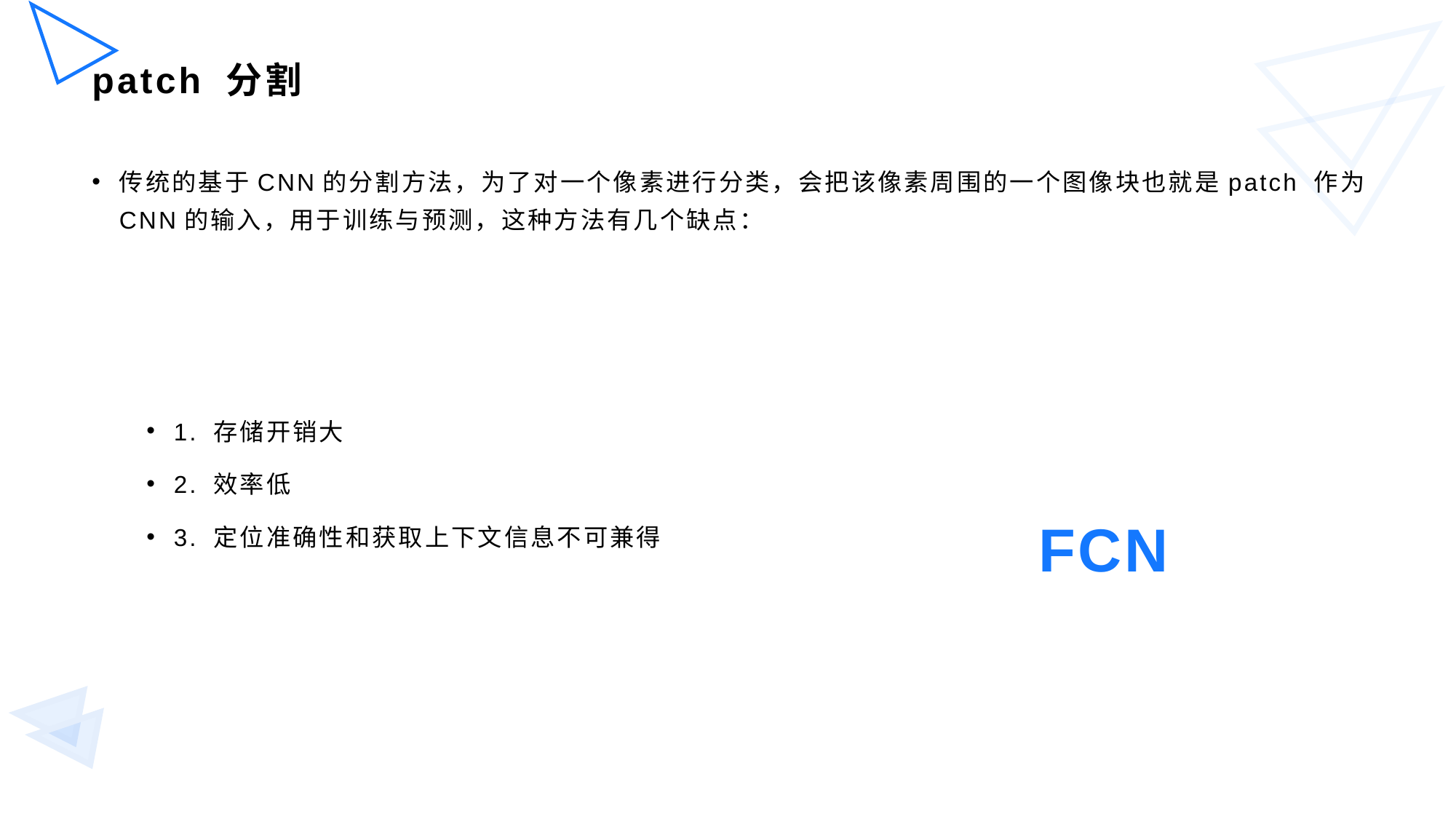

# patch 分割

传统的基于CNN的分割方法，为了对一个像素进行分类，会把该像素周围的一个图像块也就是patch 作为CNN的输入，用于训练与预测，这种方法有几个缺点：

1. 存储开销大
2. 效率低
3. 定位准确性和获取上下文信息不可兼得
FCN